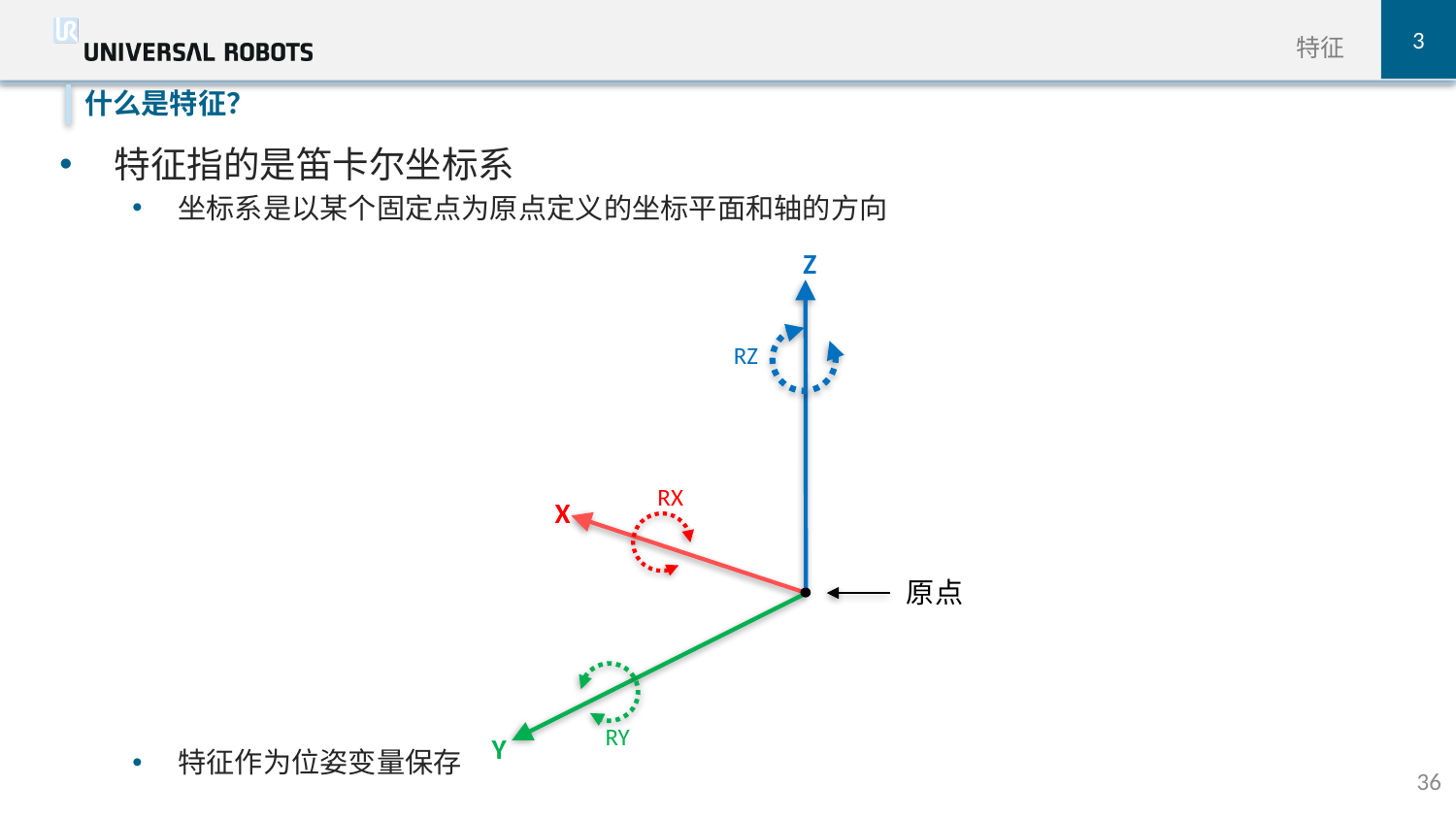

3
特征

特征指的是笛卡尔坐标系
坐标系是以某个固定点为原点定义的坐标平面和轴的方向

特征作为位姿变量保存
什么是特征？
Z

RZ
RX
X

RY
Y
原点

36